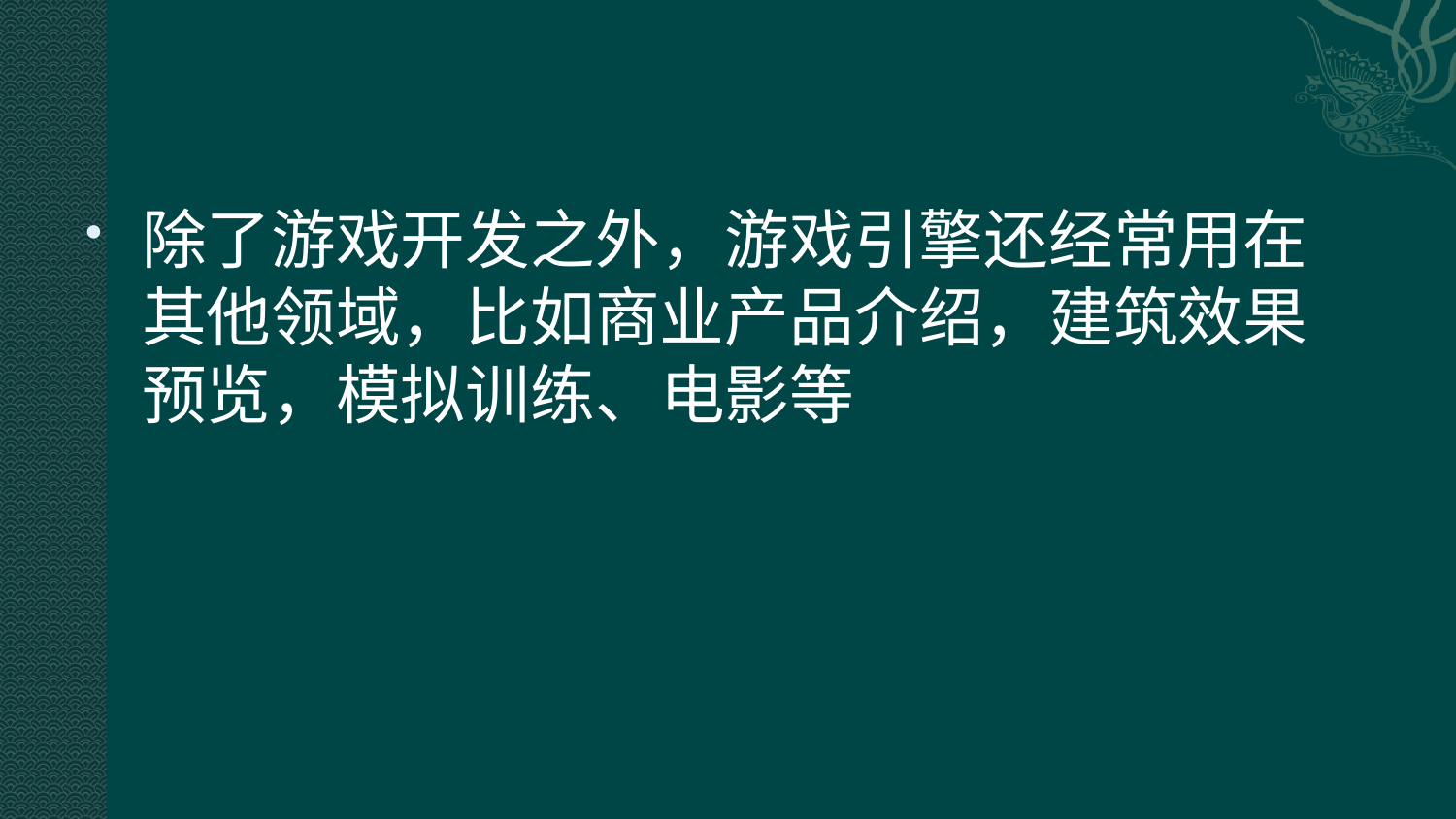

#
除了游戏开发之外，游戏引擎还经常用在其他领域，比如商业产品介绍，建筑效果预览，模拟训练、电影等